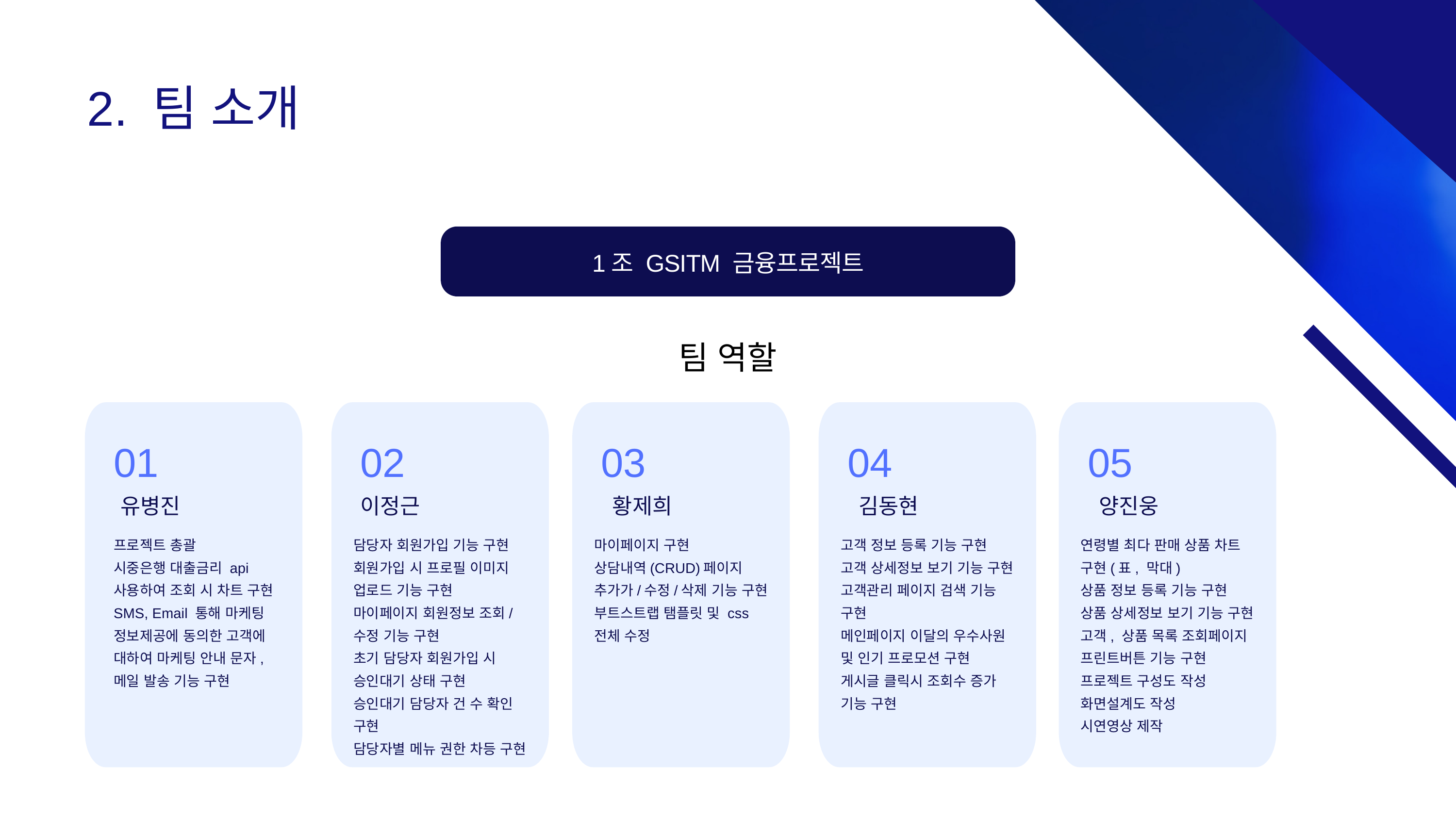

2. 팀 소개

1조 GSITM 금융프로젝트
팀 역할

01
02
03
04
05
유병진
이정근
 황제희
 김동현
 양진웅
프로젝트 총괄
시중은행 대출금리 api 사용하여 조회 시 차트 구현
SMS, Email 통해 마케팅 정보제공에 동의한 고객에 대하여 마케팅 안내 문자,메일 발송 기능 구현
담당자 회원가입 기능 구현
회원가입 시 프로필 이미지 업로드 기능 구현
마이페이지 회원정보 조회/수정 기능 구현
초기 담당자 회원가입 시 승인대기 상태 구현
승인대기 담당자 건 수 확인 구현
담당자별 메뉴 권한 차등 구현
마이페이지 구현
상담내역(CRUD)페이지 추가가/수정/삭제 기능 구현
부트스트랩 탬플릿 및 css 전체 수정
고객 정보 등록 기능 구현
고객 상세정보 보기 기능 구현
고객관리 페이지 검색 기능 구현
메인페이지 이달의 우수사원 및 인기 프로모션 구현
게시글 클릭시 조회수 증가 기능 구현
연령별 최다 판매 상품 차트 구현(표, 막대)
상품 정보 등록 기능 구현
상품 상세정보 보기 기능 구현
고객, 상품 목록 조회페이지 프린트버튼 기능 구현
프로젝트 구성도 작성
화면설계도 작성
시연영상 제작